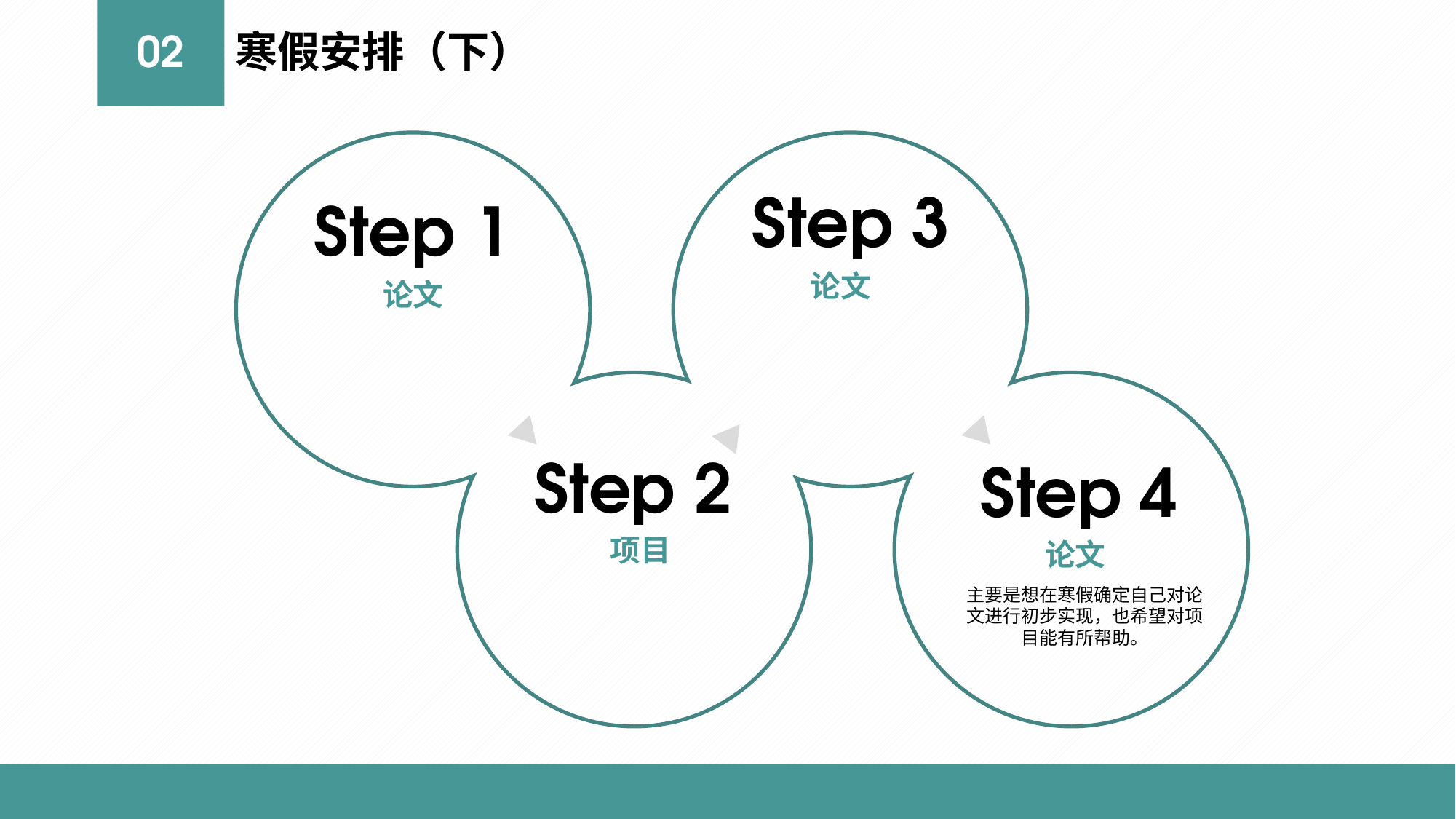

02
寒假安排（下）

Step 3
Step 1
论文
论文

Step 2
Step 4
项目
论文
主要是想在寒假确定自己对论文进行初步实现，也希望对项目能有所帮助。